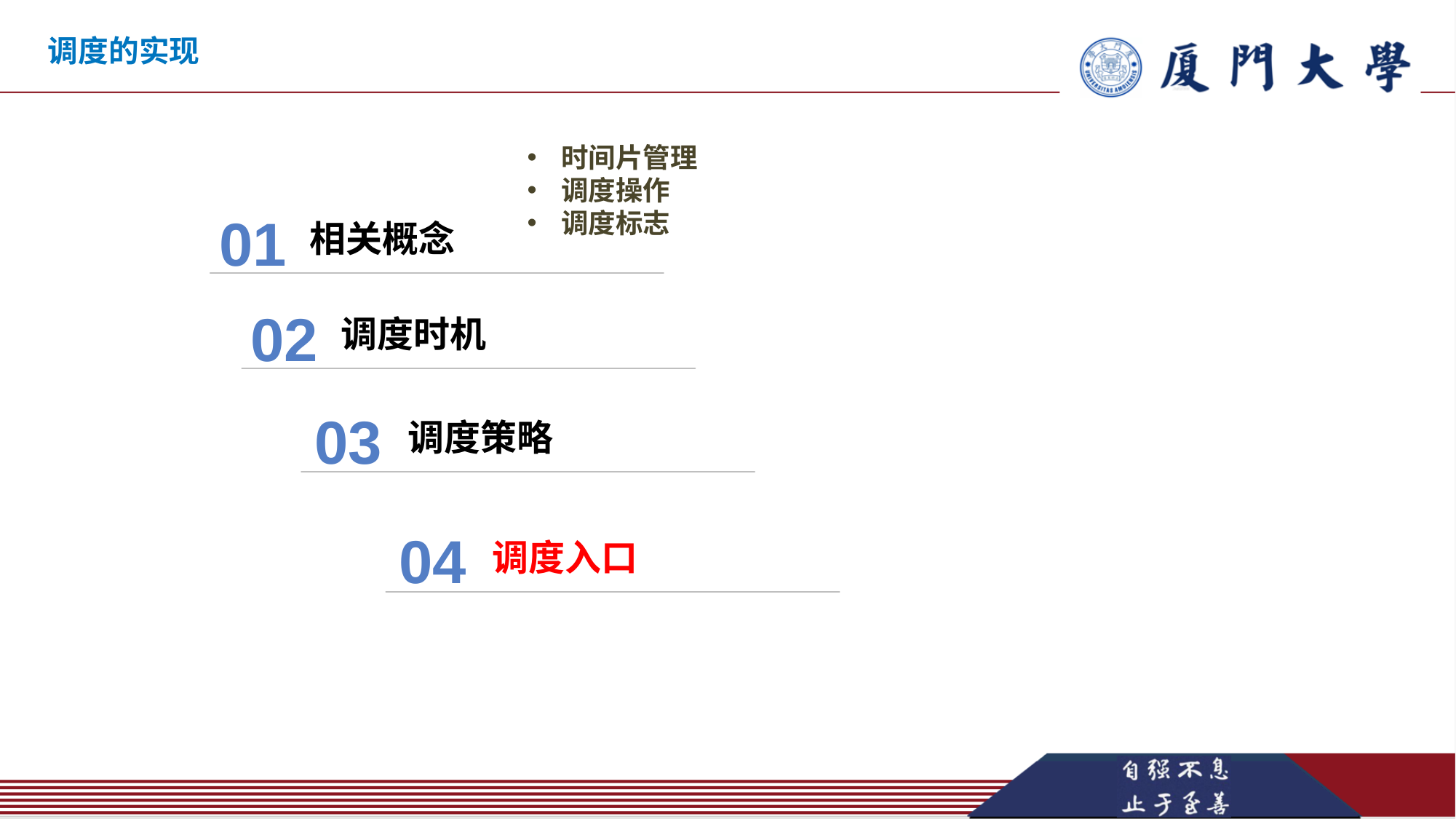

调度的实现
时间片管理
调度操作
调度标志
01
01
相关概念
02
01
调度时机
03
02
调度策略
04
05
调度入口